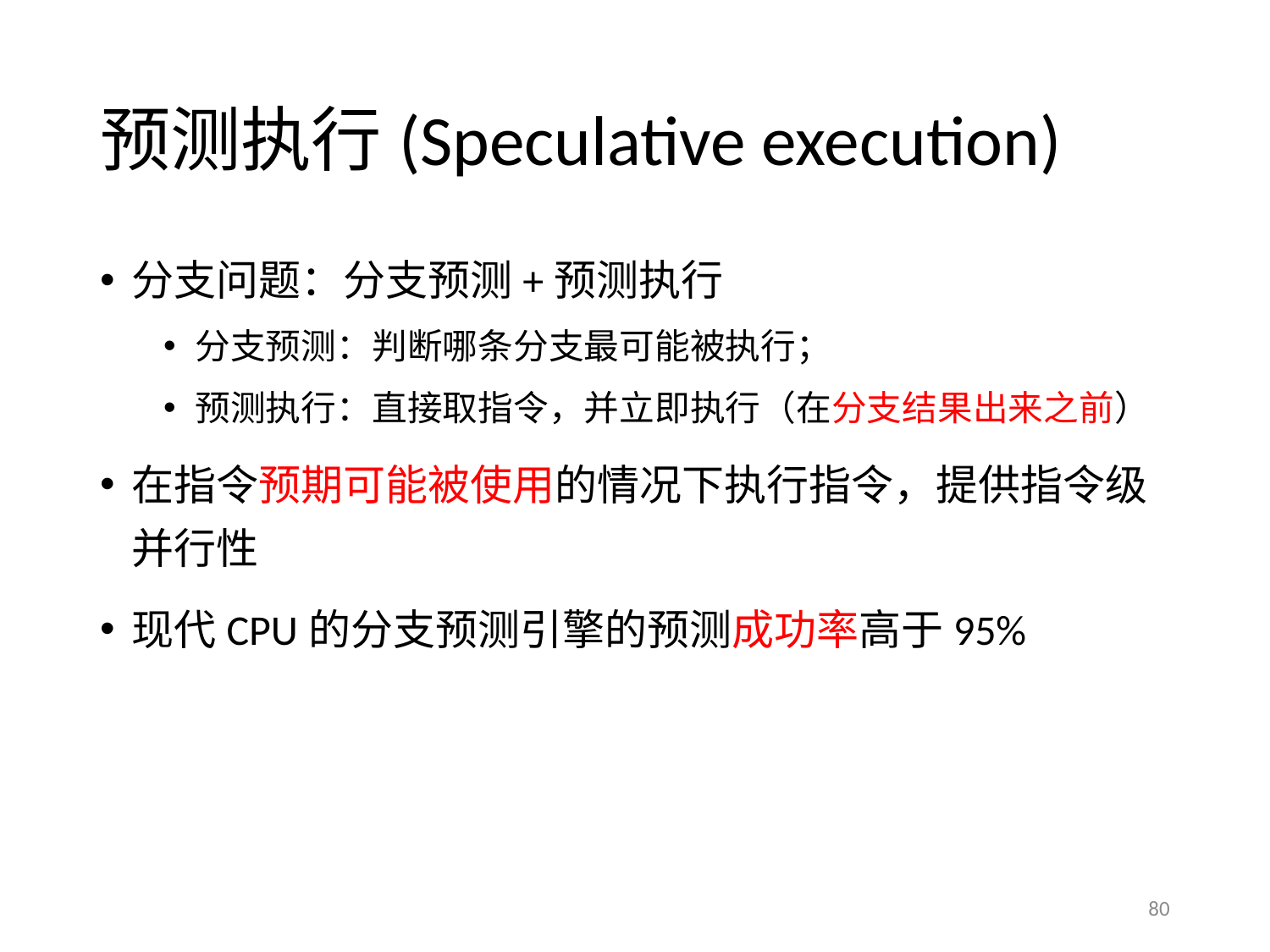

# 预测执行(Speculative execution)
分支问题：分支预测+预测执行
分支预测：判断哪条分支最可能被执行；
预测执行：直接取指令，并立即执行（在分支结果出来之前）
在指令预期可能被使用的情况下执行指令，提供指令级并行性
现代CPU的分支预测引擎的预测成功率高于95%
80